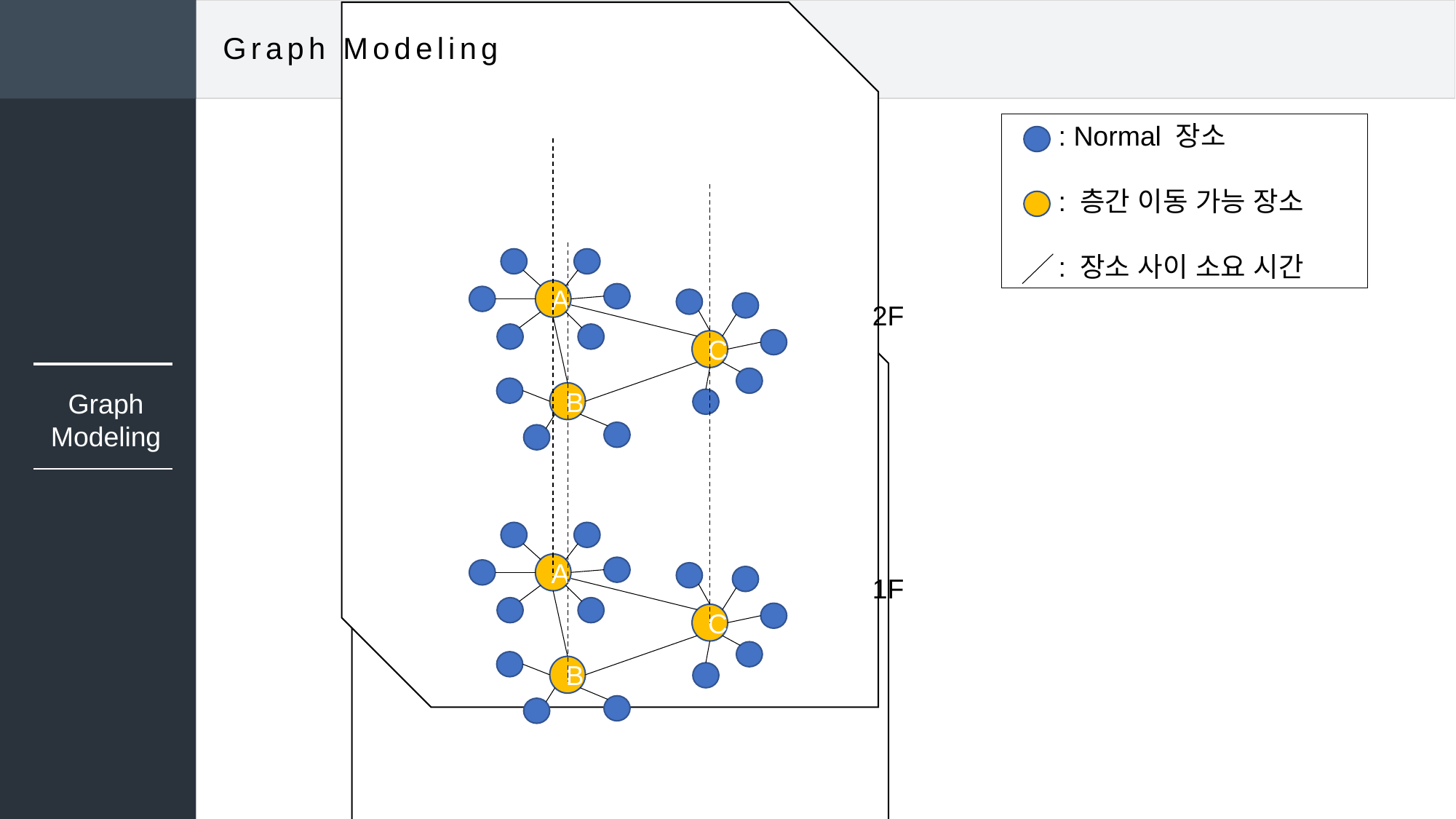

: Normal 장소

      : 층간 이동 가능 장소

      : 장소 사이 소요 시간

A

2F

C

B

A

1F

C

B

Graph Modeling

Graph
Modeling